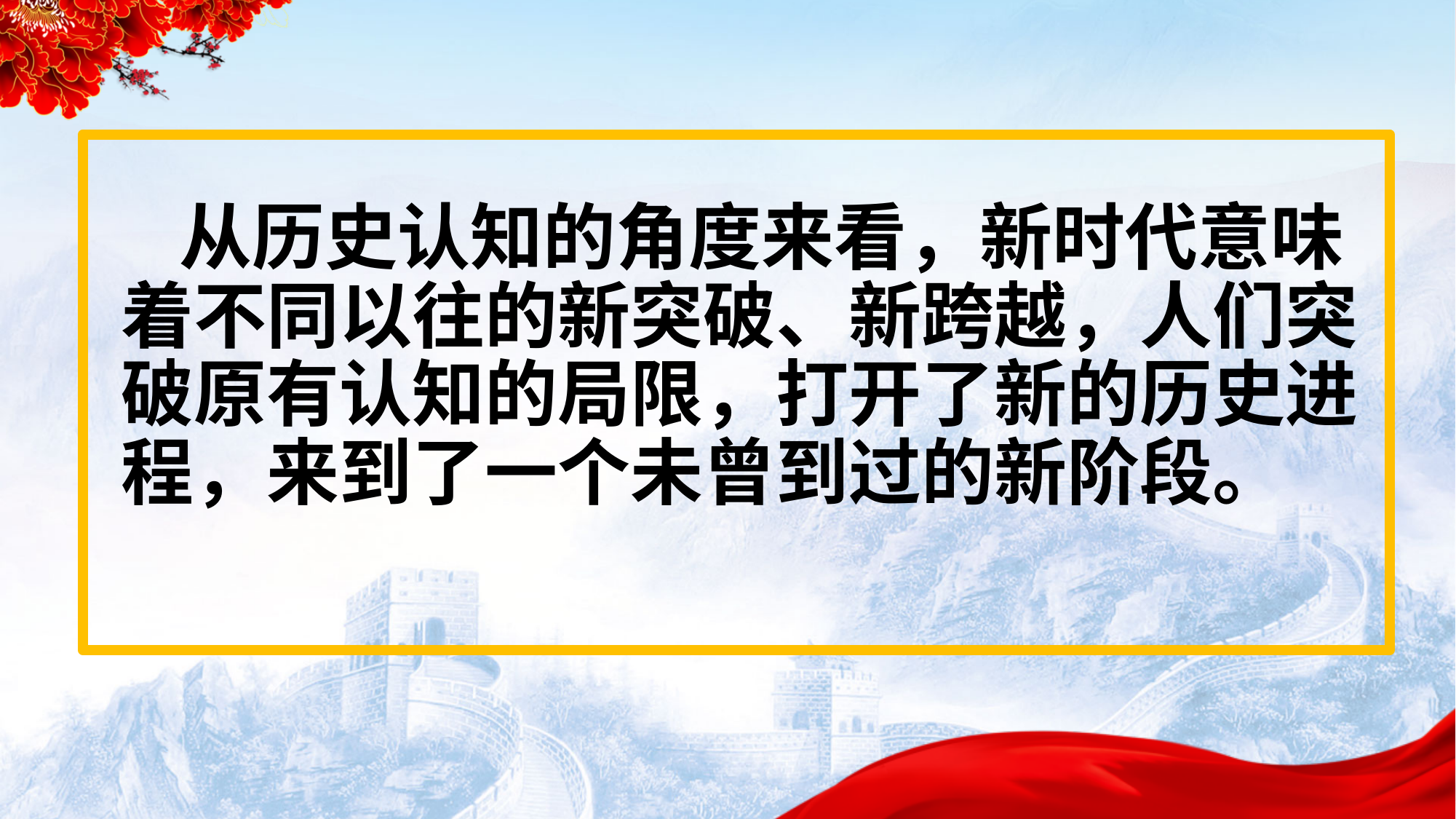

从历史认知的角度来看，新时代意味着不同以往的新突破、新跨越，人们突破原有认知的局限，打开了新的历史进程，来到了一个未曾到过的新阶段。